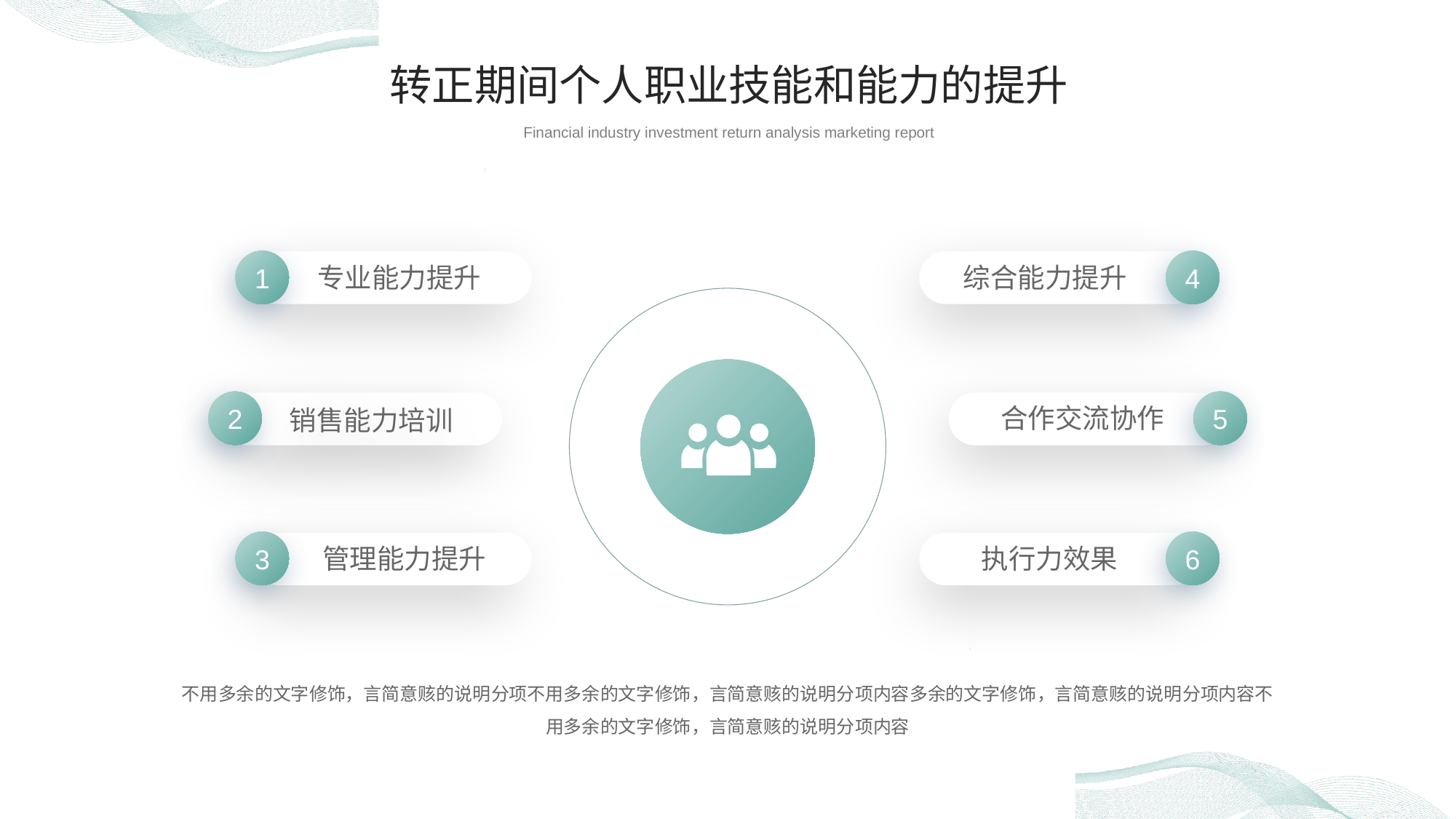

转正期间个人职业技能和能力的提升
Financial industry investment return analysis marketing report
1

专业能力提升
2

销售能力培训
3

管理能力提升
4

综合能力提升
5

合作交流协作
6

执行力效果

不用多余的文字修饰，言简意赅的说明分项不用多余的文字修饰，言简意赅的说明分项内容多余的文字修饰，言简意赅的说明分项内容不用多余的文字修饰，言简意赅的说明分项内容